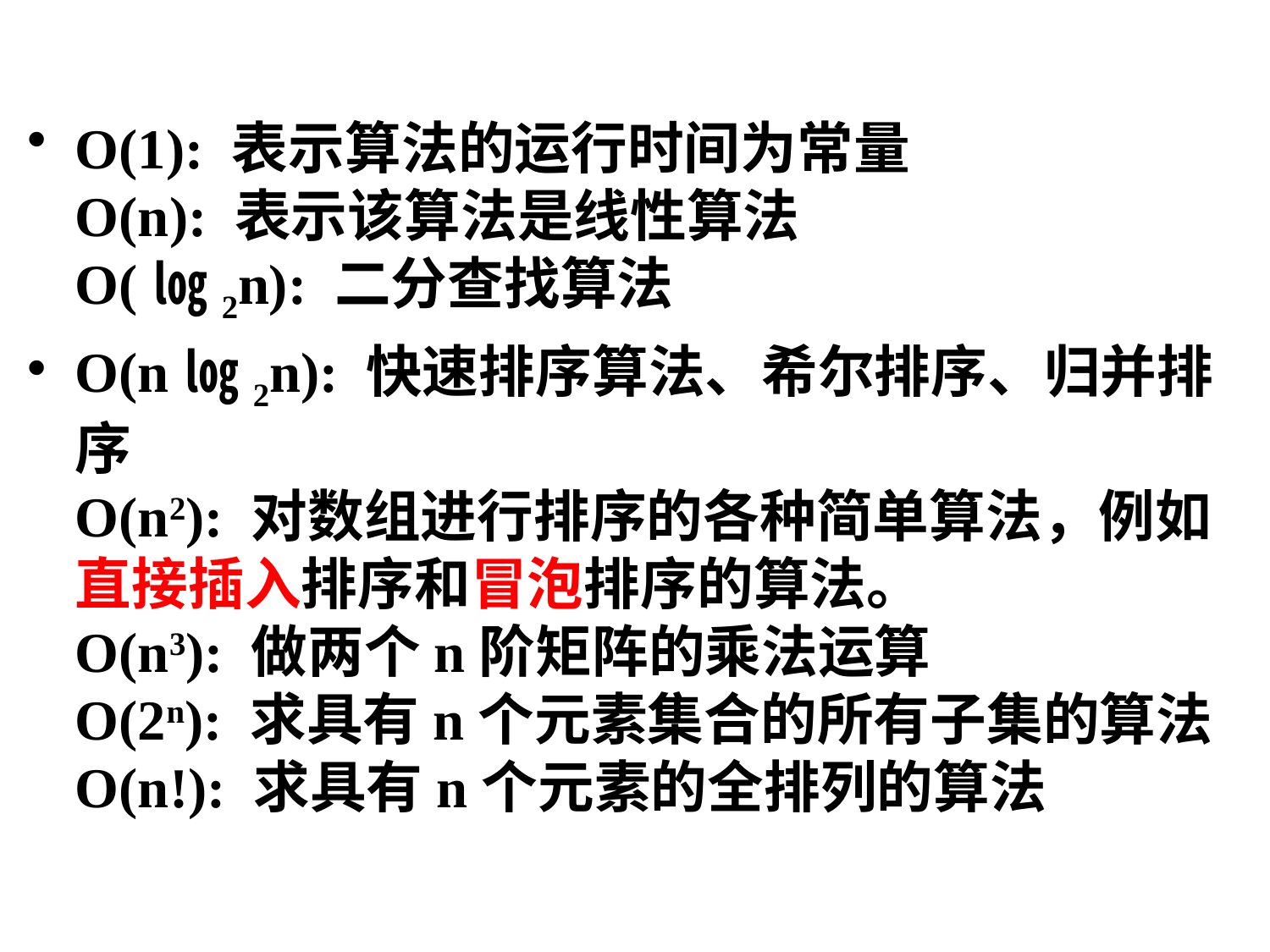

O(1): 表示算法的运行时间为常量
O(n): 表示该算法是线性算法
O(㏒2n): 二分查找算法
O(n㏒2n): 快速排序算法、希尔排序、归并排序
O(n2): 对数组进行排序的各种简单算法，例如直接插入排序和冒泡排序的算法。
O(n3): 做两个n阶矩阵的乘法运算
O(2n): 求具有n个元素集合的所有子集的算法
O(n!): 求具有n个元素的全排列的算法